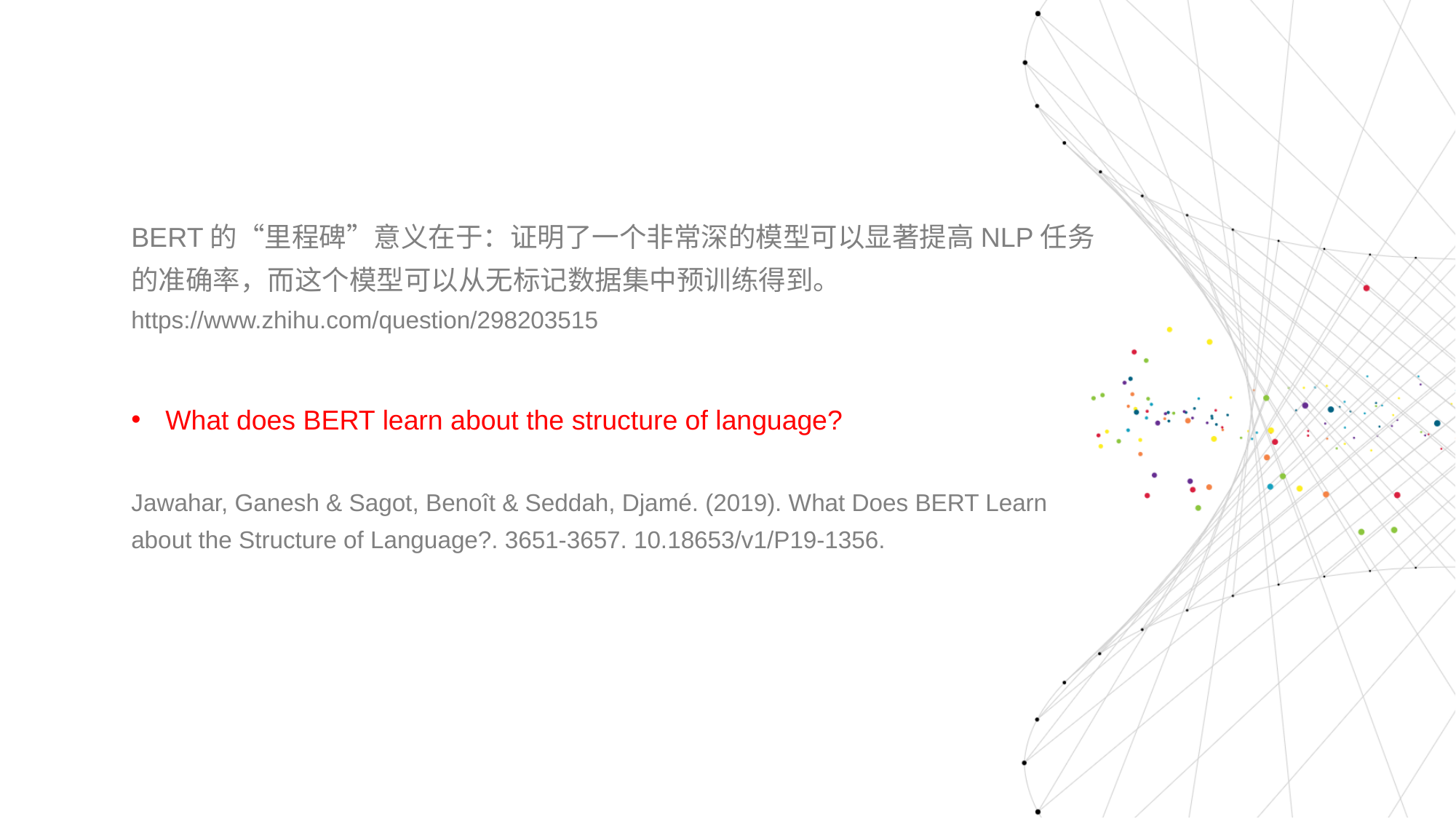

BERT的“里程碑”意义在于：证明了一个非常深的模型可以显著提高NLP任务的准确率，而这个模型可以从无标记数据集中预训练得到。
https://www.zhihu.com/question/298203515

What does BERT learn about the structure of language?

Jawahar, Ganesh & Sagot, Benoît & Seddah, Djamé. (2019). What Does BERT Learn about the Structure of Language?. 3651-3657. 10.18653/v1/P19-1356.